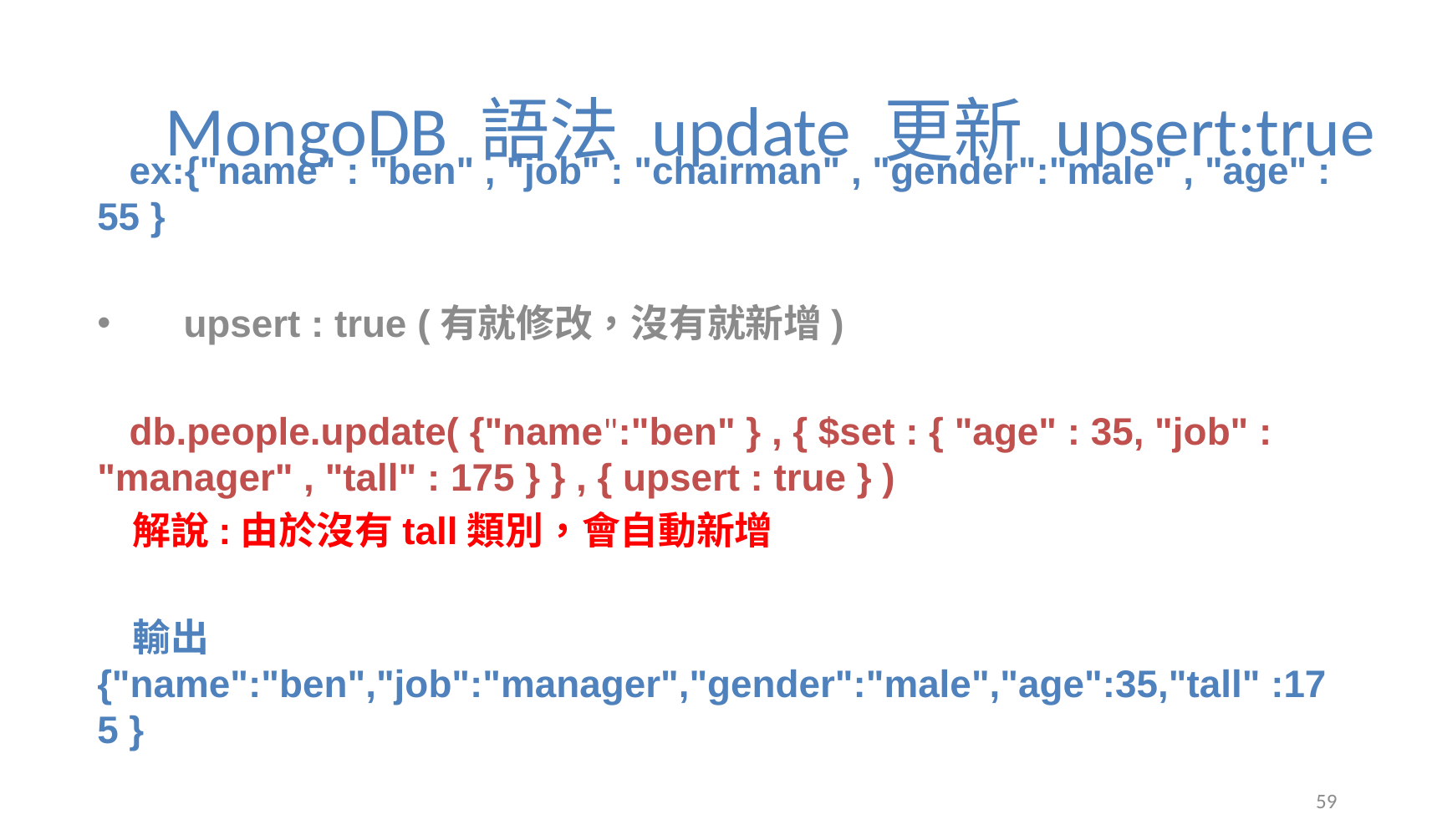

# MongoDB 語法 update 更新 upsert:true
   ex:{"name" : "ben" , "job" : "chairman" , "gender":"male" , "age" : 55 }

upsert : true (有就修改，沒有就新增)

   db.people.update( {"name":"ben" } , { $set : { "age" : 35, "job" : "manager" , "tall" : 175 } } , { upsert : true } )
   解說:由於沒有tall類別，會自動新增

   輸出 {"name":"ben","job":"manager","gender":"male","age":35,"tall" :175 }

59